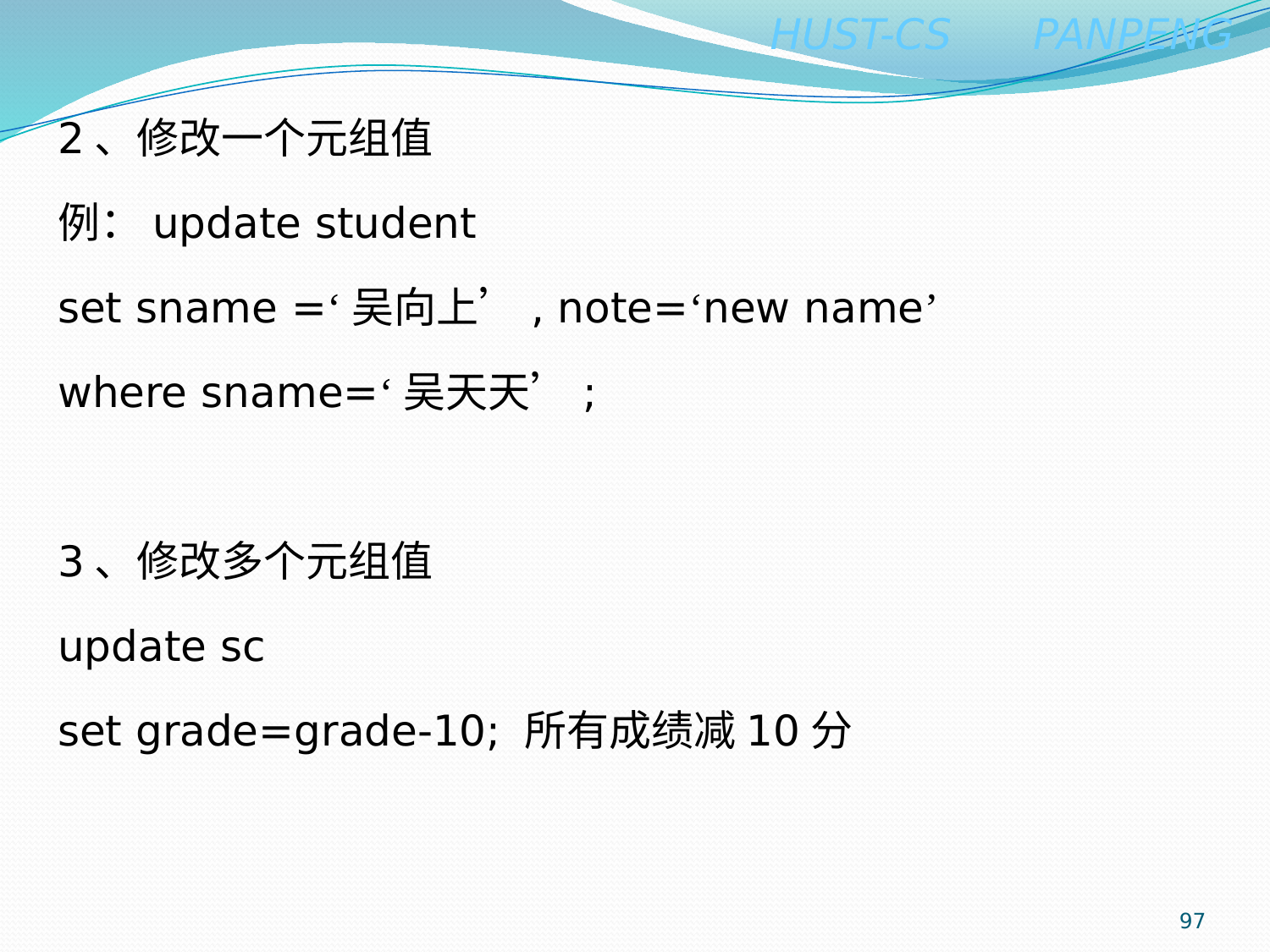

2、修改一个元组值
例：update student
set sname =‘吴向上’, note=‘new name’
where sname=‘吴天天’;

3、修改多个元组值
update sc
set grade=grade-10; 所有成绩减10分
97